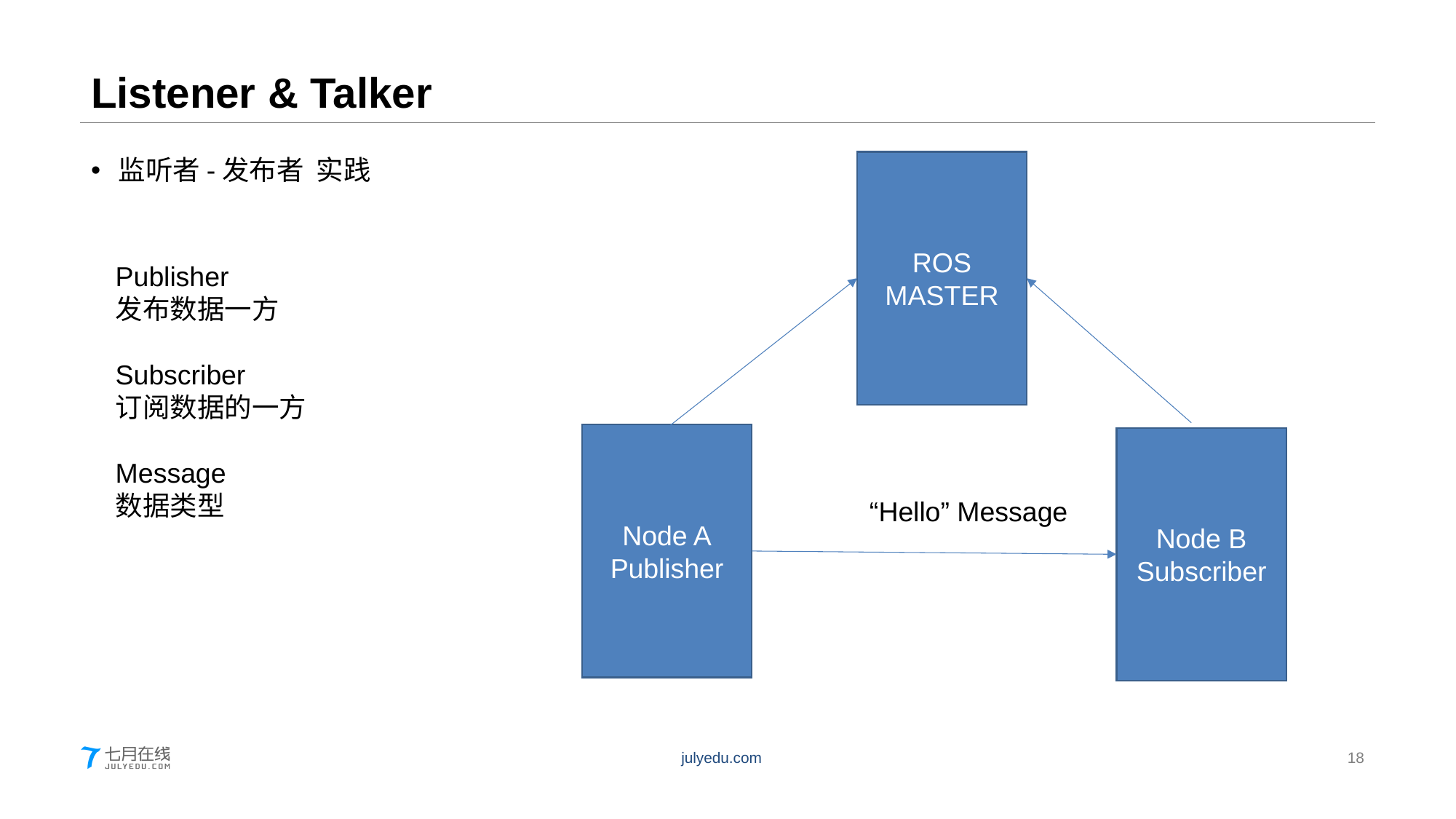

# Listener & Talker
监听者-发布者  实践
ROS MASTER
Publisher
发布数据一方
Subscriber
订阅数据的一方
Message
数据类型
Node A
Publisher
Node B
Subscriber
“Hello” Message
18